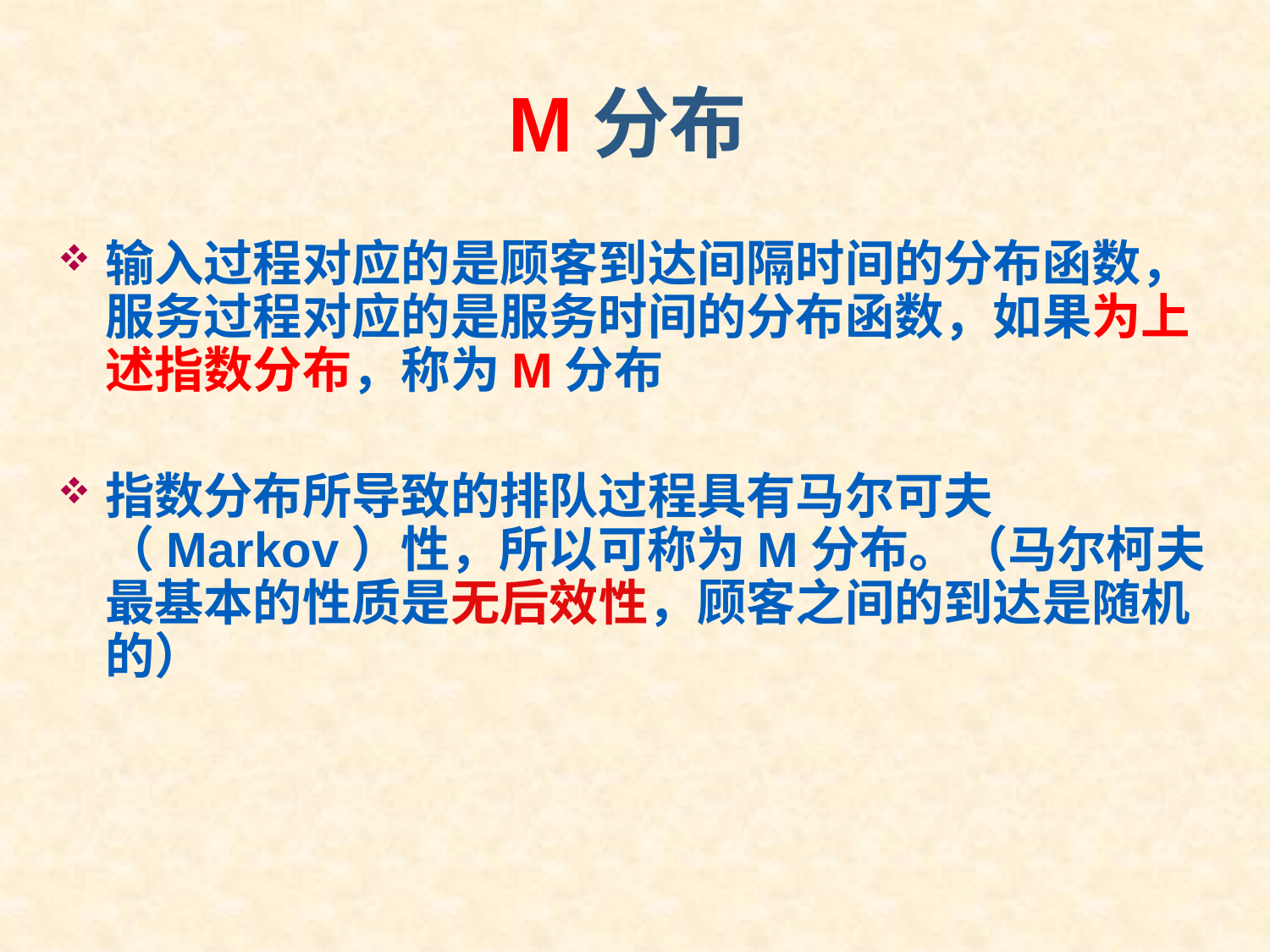

M分布
输入过程对应的是顾客到达间隔时间的分布函数，服务过程对应的是服务时间的分布函数，如果为上述指数分布，称为M分布

指数分布所导致的排队过程具有马尔可夫（Markov）性，所以可称为M分布。（马尔柯夫最基本的性质是无后效性，顾客之间的到达是随机的）